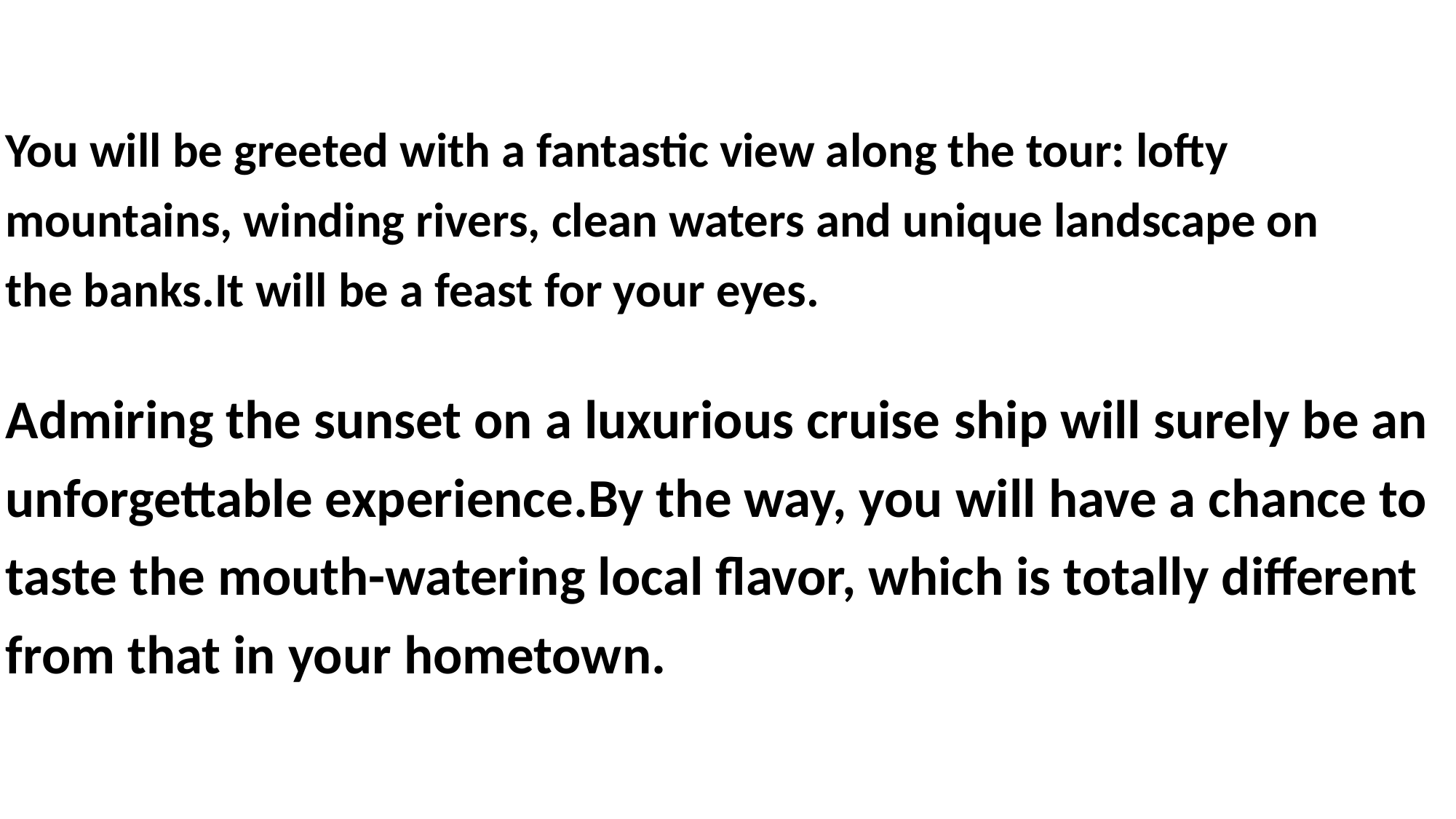

You will be greeted with a fantastic view along the tour: lofty mountains, winding rivers, clean waters and unique landscape on the banks.It will be a feast for your eyes.
Admiring the sunset on a luxurious cruise ship will surely be an unforgettable experience.By the way, you will have a chance to taste the mouth-watering local flavor, which is totally different from that in your hometown.

高中   英语